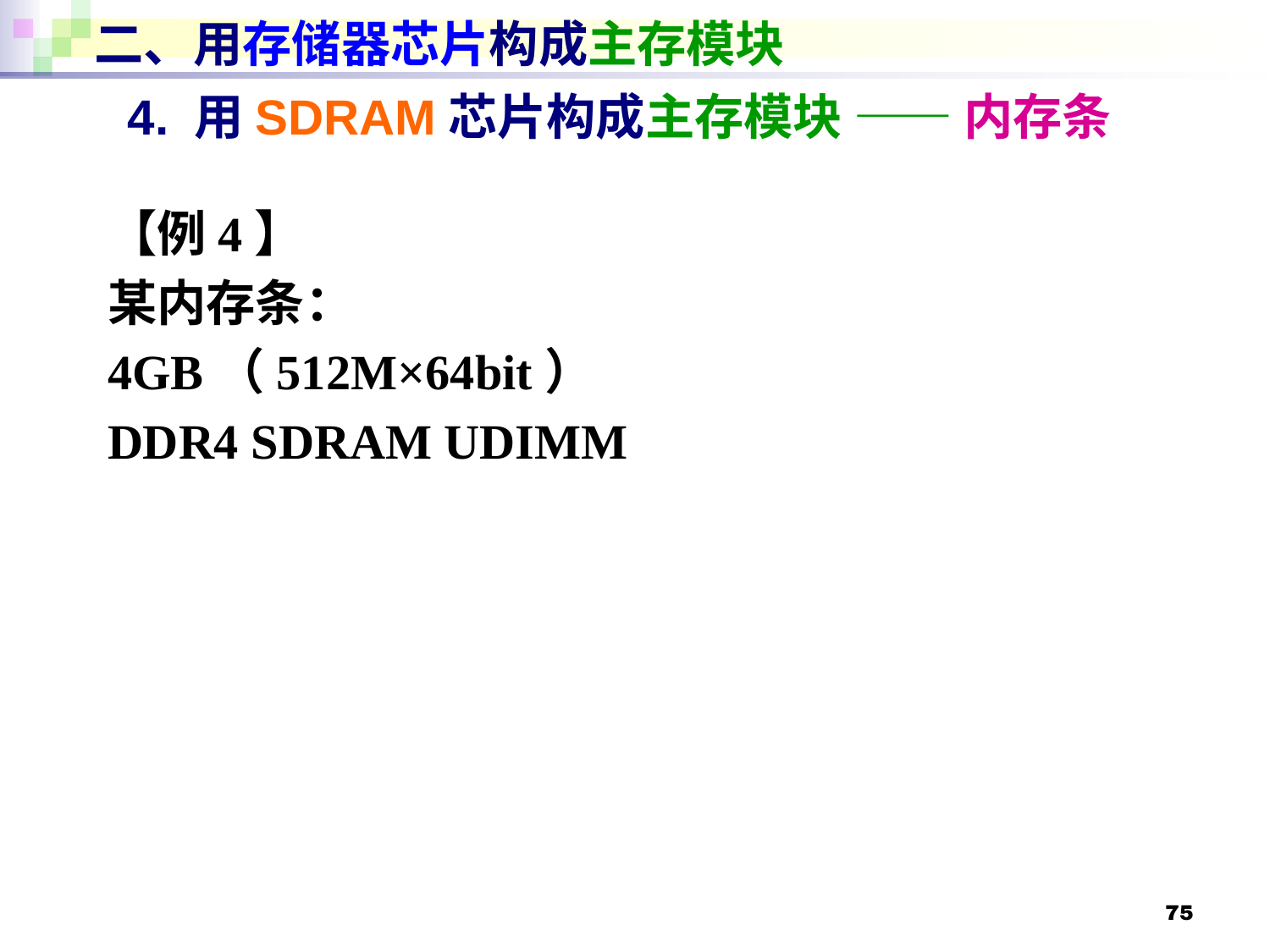

# 二、用存储器芯片构成主存模块
4. 用SDRAM芯片构成主存模块 —— 内存条
【例4】
某内存条：
4GB（512M×64bit）
DDR4 SDRAM UDIMM
75